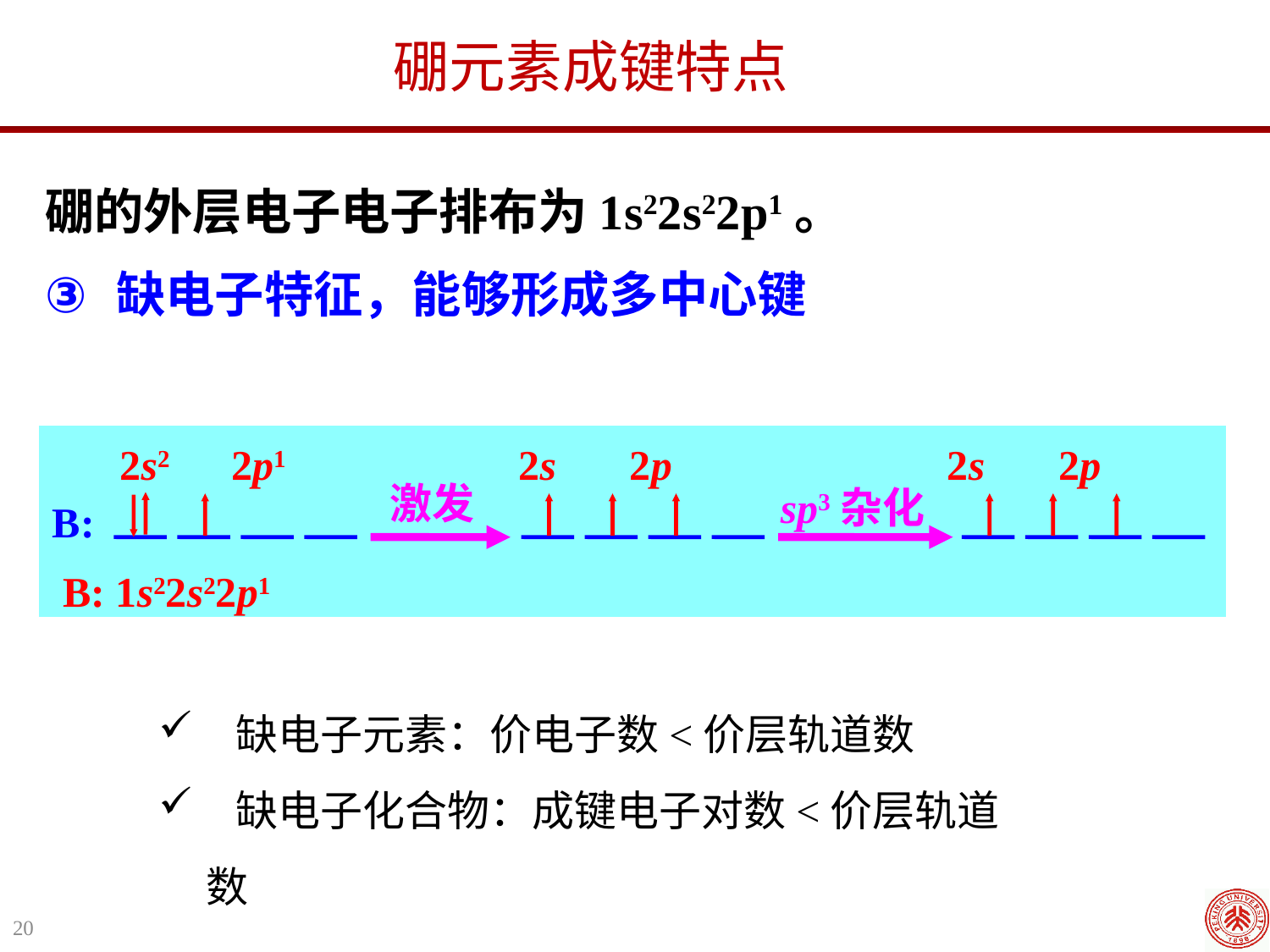

硼元素成键特点

硼的外层电子电子排布为1s22s22p1。
缺电子特征，能够形成多中心键

B:

2s2          2p1                      2s            2p                          2s            2p
激发
sp3杂化

B: 1s22s22p1
  缺电子元素：价电子数<价层轨道数
  缺电子化合物：成键电子对数<价层轨道数
20